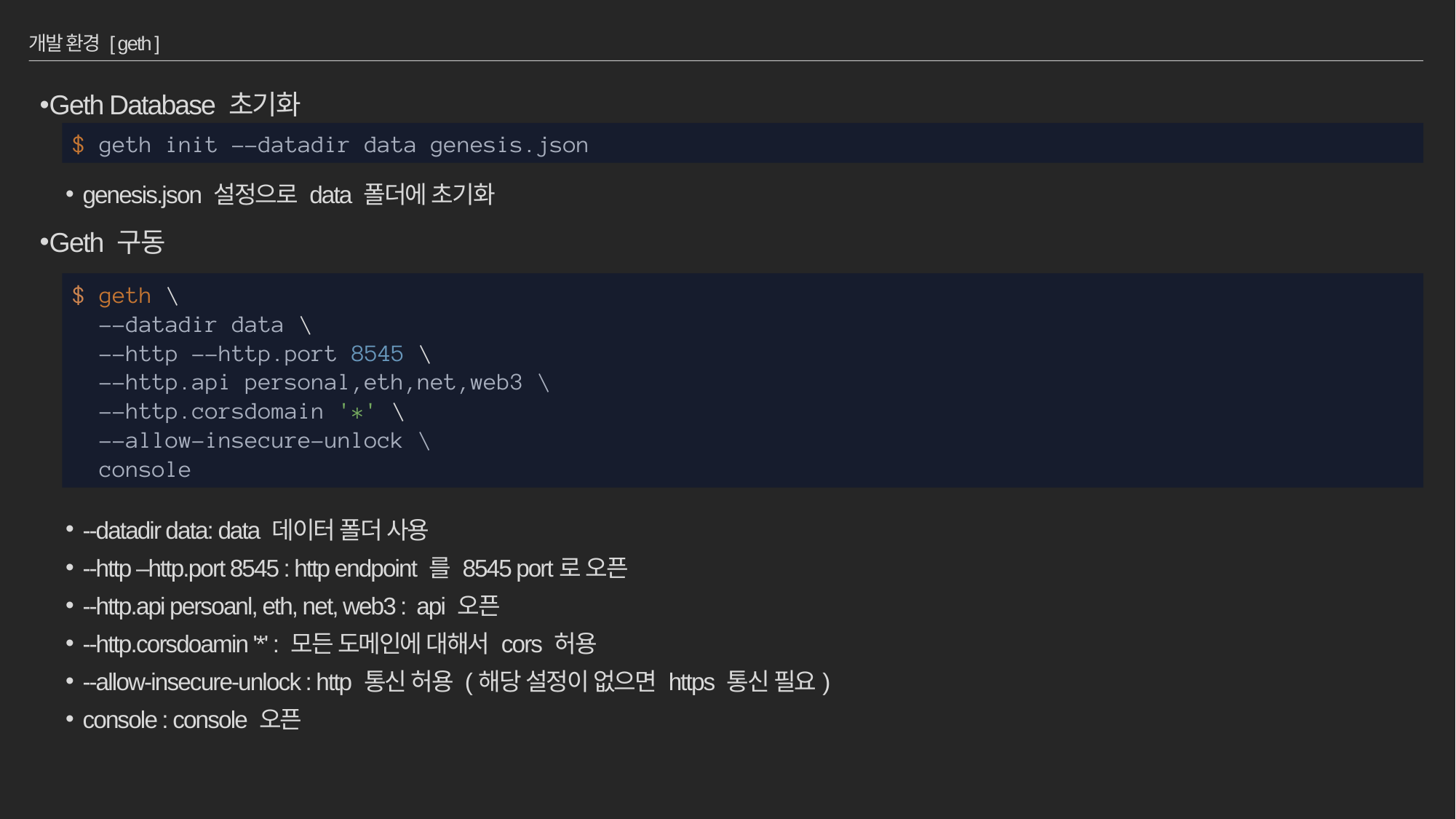

# 개발 환경 [ geth ]
Geth Database 초기화

genesis.json 설정으로 data 폴더에 초기화
Geth 구동

--datadir data: data 데이터 폴더 사용
--http –http.port 8545 : http endpoint 를 8545 port로 오픈
--http.api persoanl, eth, net, web3 :  api 오픈
--http.corsdoamin '*' : 모든 도메인에 대해서 cors 허용
--allow-insecure-unlock : http 통신 허용 (해당 설정이 없으면 https 통신 필요)
console : console 오픈

$ geth init --datadir data genesis.json
$ geth \
  --datadir data \
  --http --http.port 8545 \
  --http.api personal,eth,net,web3 \
  --http.corsdomain '*' \
  --allow-insecure-unlock \
  console